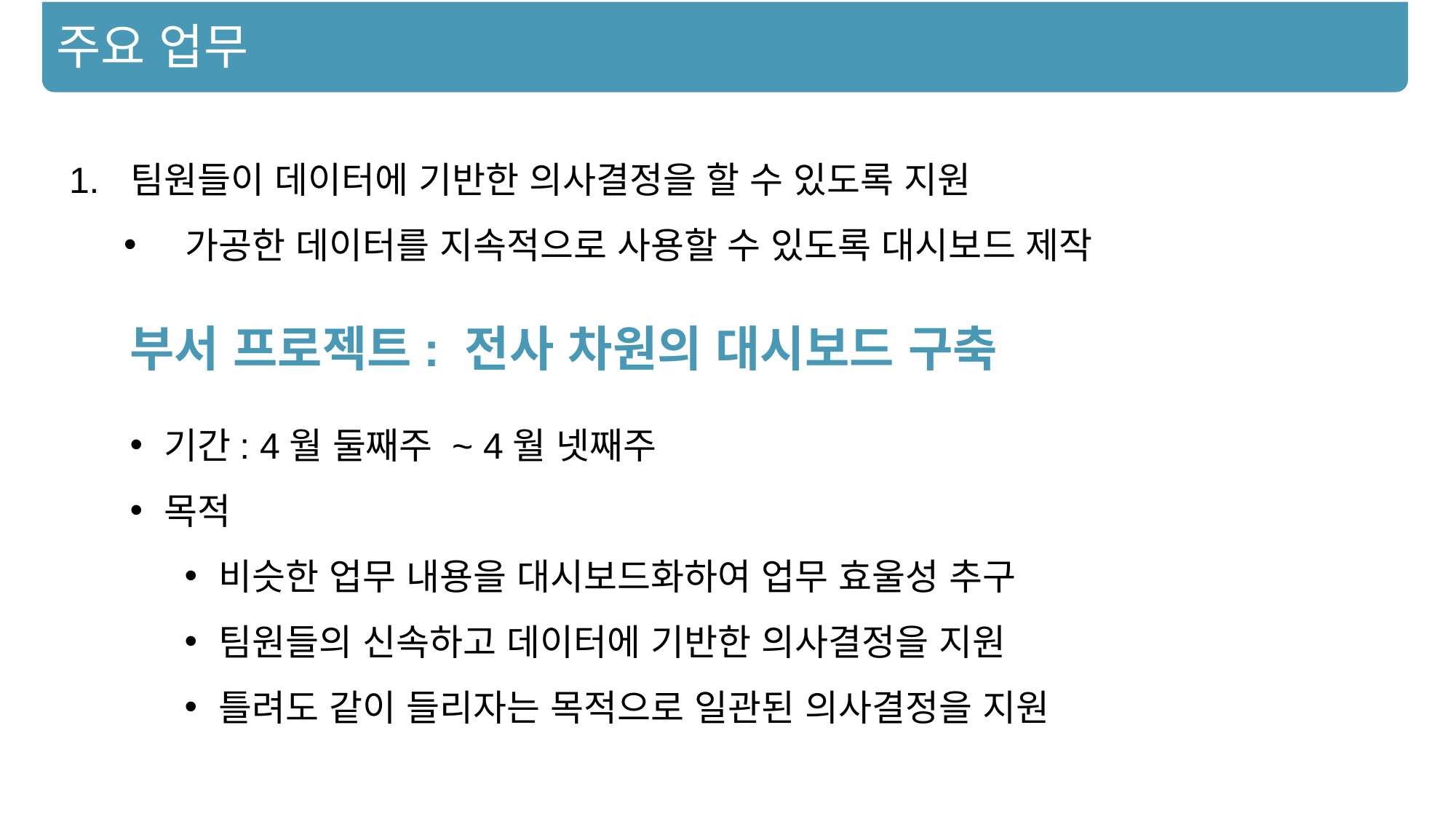

주요 업무
팀원들이 데이터에 기반한 의사결정을 할 수 있도록 지원
가공한 데이터를 지속적으로 사용할 수 있도록 대시보드 제작
부서 프로젝트: 전사 차원의 대시보드 구축

기간: 4월 둘째주 ~ 4월 넷째주
목적
비슷한 업무 내용을 대시보드화하여 업무 효울성 추구
팀원들의 신속하고 데이터에 기반한 의사결정을 지원
틀려도 같이 들리자는 목적으로 일관된 의사결정을 지원